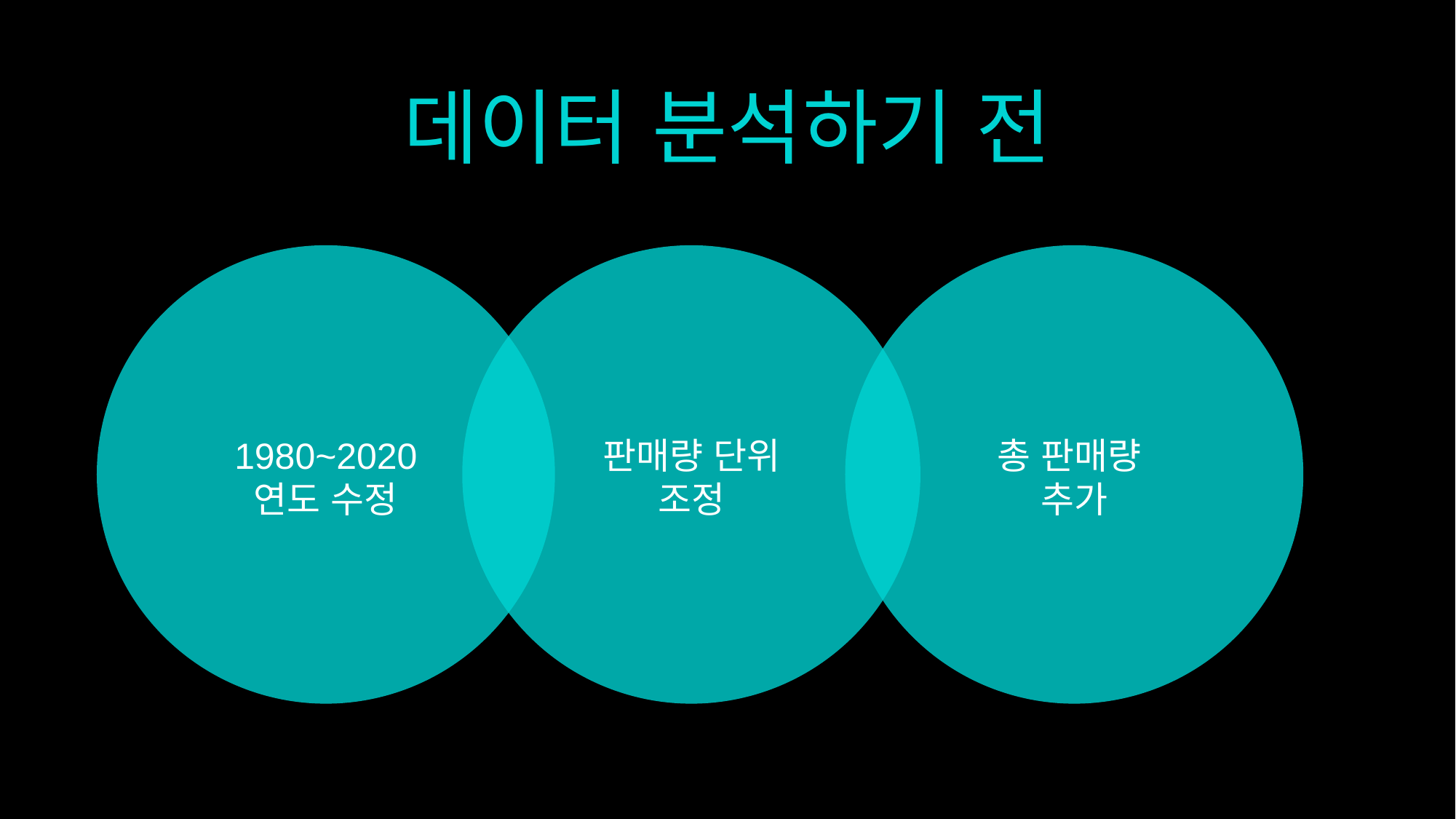

# 데이터 분석하기 전
판매량 단위
조정
1980~2020
연도 수정
총 판매량
추가